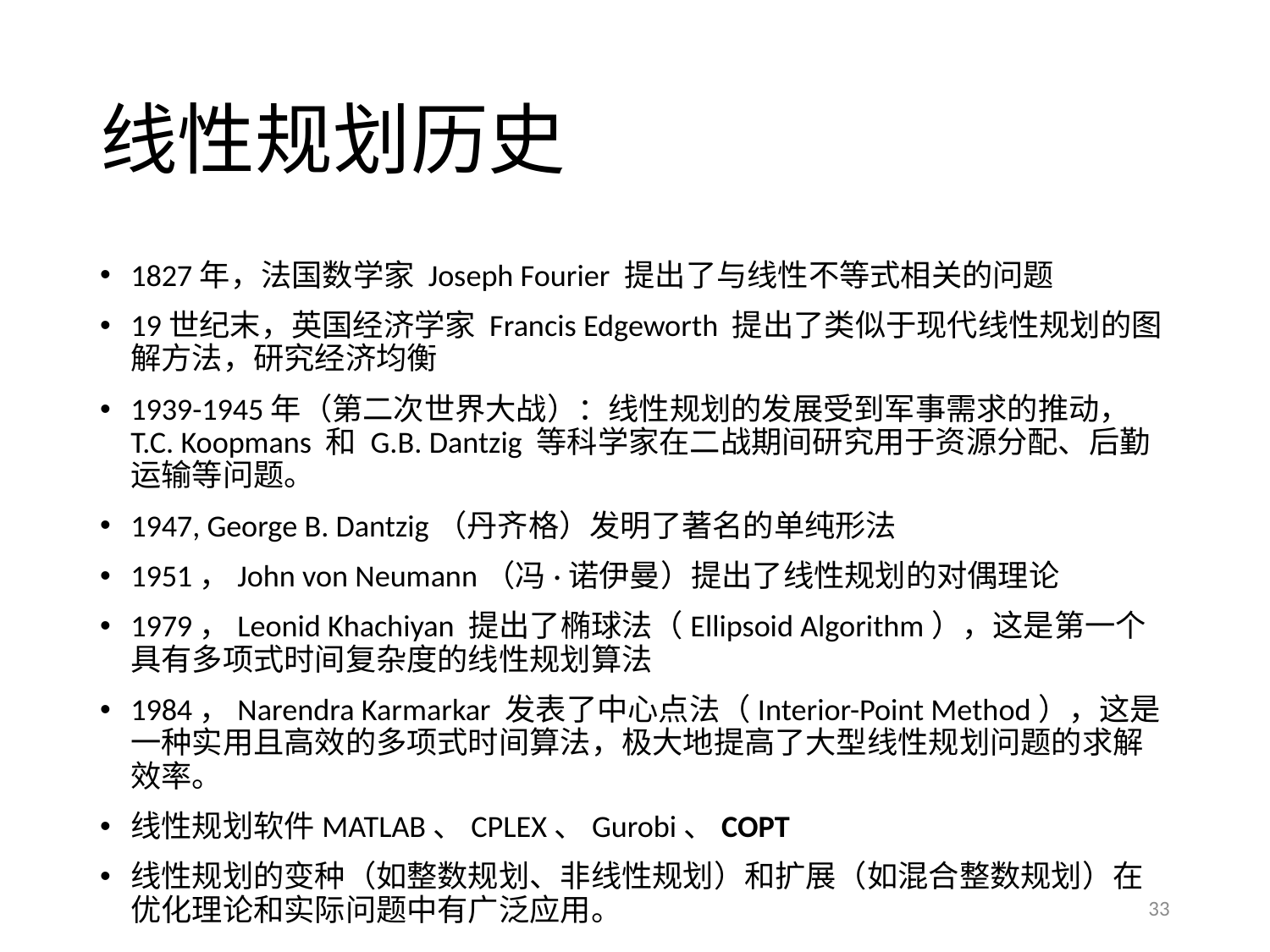

# 线性规划历史
1827年，法国数学家 Joseph Fourier 提出了与线性不等式相关的问题
19世纪末，英国经济学家 Francis Edgeworth 提出了类似于现代线性规划的图解方法，研究经济均衡
1939-1945年（第二次世界大战）：线性规划的发展受到军事需求的推动， T.C. Koopmans 和 G.B. Dantzig 等科学家在二战期间研究用于资源分配、后勤运输等问题。
1947, George B. Dantzig（丹齐格）发明了著名的单纯形法
1951，John von Neumann（冯·诺伊曼）提出了线性规划的对偶理论
1979，Leonid Khachiyan 提出了椭球法（Ellipsoid Algorithm），这是第一个具有多项式时间复杂度的线性规划算法
1984，Narendra Karmarkar 发表了中心点法（Interior-Point Method），这是一种实用且高效的多项式时间算法，极大地提高了大型线性规划问题的求解效率。
线性规划软件MATLAB、CPLEX、Gurobi、COPT
线性规划的变种（如整数规划、非线性规划）和扩展（如混合整数规划）在优化理论和实际问题中有广泛应用。
33